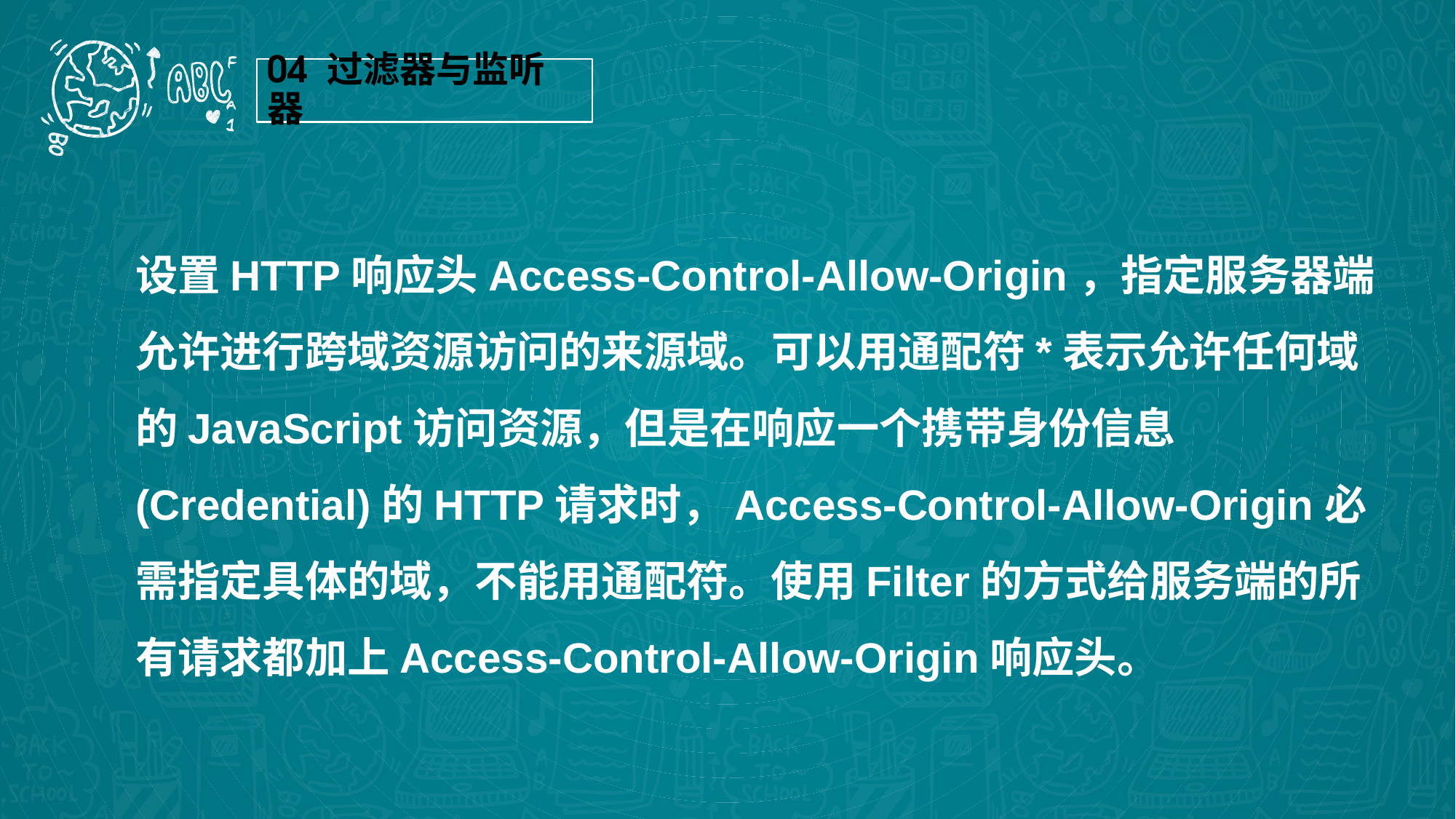

04 过滤器与监听器
设置HTTP响应头Access-Control-Allow-Origin，指定服务器端允许进行跨域资源访问的来源域。可以用通配符*表示允许任何域的JavaScript访问资源，但是在响应一个携带身份信息(Credential)的HTTP请求时，Access-Control-Allow-Origin必需指定具体的域，不能用通配符。使用Filter的方式给服务端的所有请求都加上Access-Control-Allow-Origin响应头。